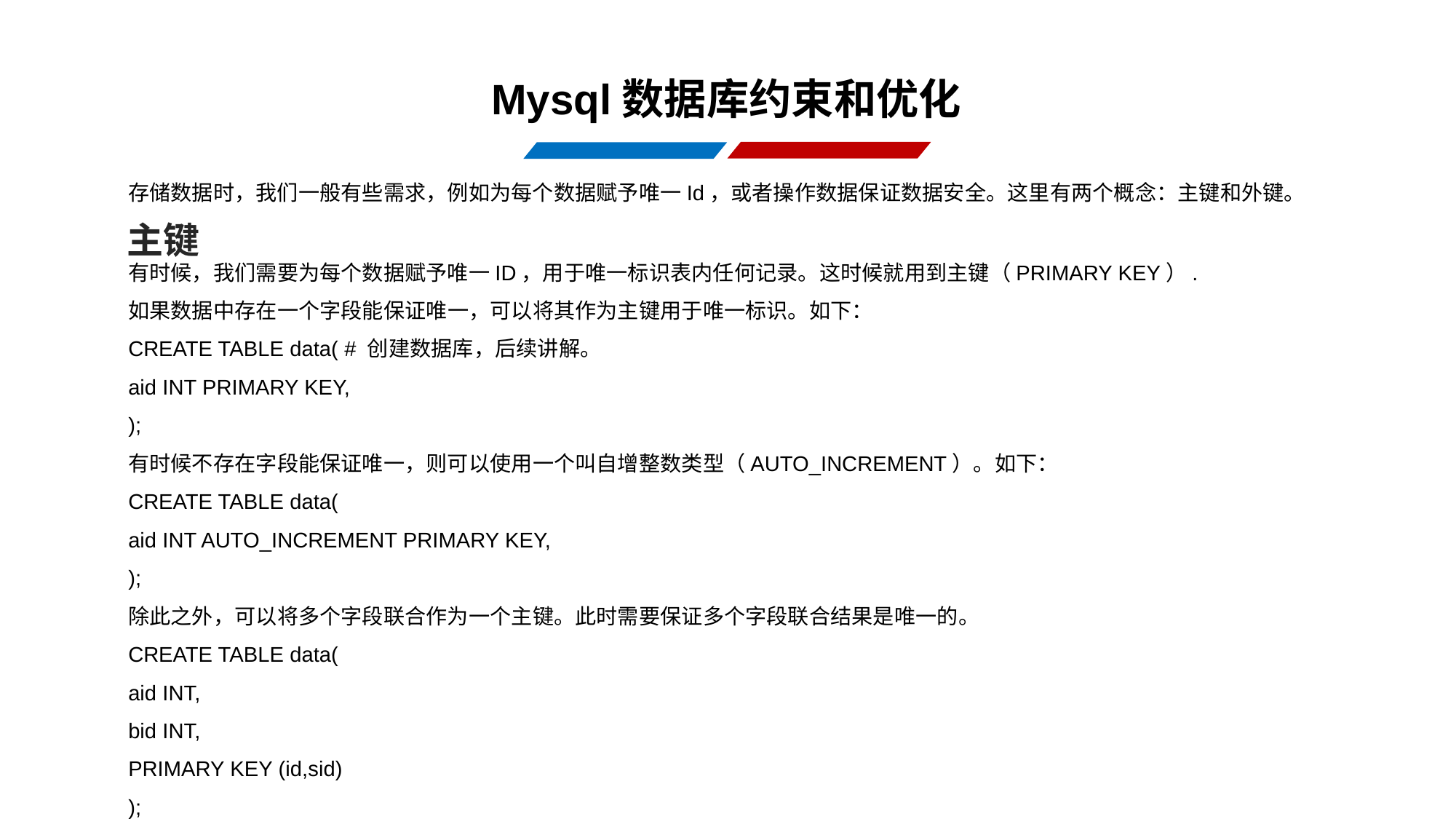

Mysql数据库约束和优化

存储数据时，我们一般有些需求，例如为每个数据赋予唯一Id，或者操作数据保证数据安全。这里有两个概念：主键和外键。
主键
有时候，我们需要为每个数据赋予唯一ID，用于唯一标识表内任何记录。这时候就用到主键（PRIMARY KEY）.
如果数据中存在一个字段能保证唯一，可以将其作为主键用于唯一标识。如下：
CREATE TABLE data( # 创建数据库，后续讲解。
aid INT PRIMARY KEY,
);
有时候不存在字段能保证唯一，则可以使用一个叫自增整数类型（AUTO_INCREMENT）。如下：
CREATE TABLE data(
aid INT AUTO_INCREMENT PRIMARY KEY,
);
除此之外，可以将多个字段联合作为一个主键。此时需要保证多个字段联合结果是唯一的。
CREATE TABLE data(
aid INT,
bid INT,
PRIMARY KEY (id,sid)
);